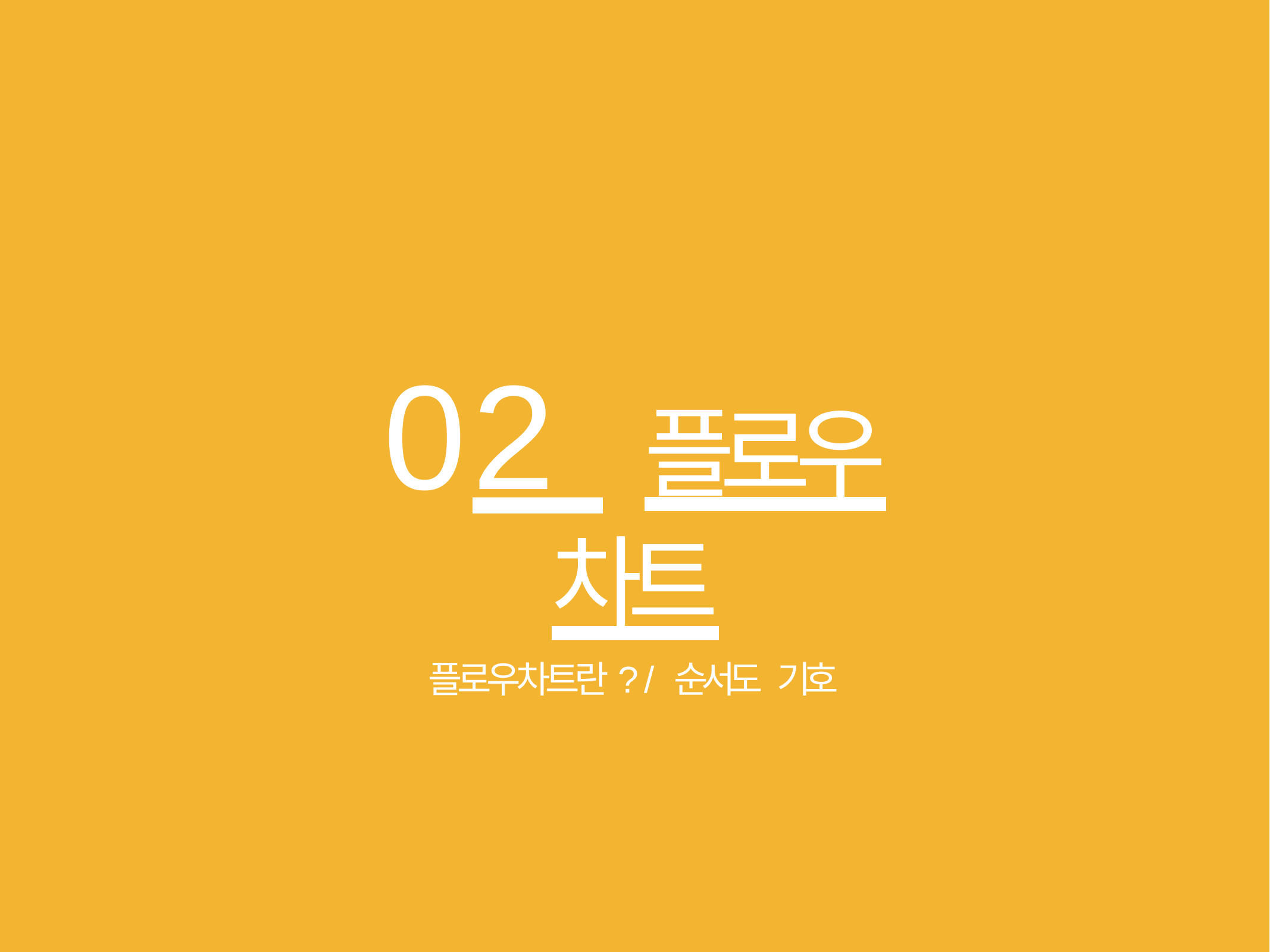

# 02 플로우 차트
플로우차트란? / 순서도  기호